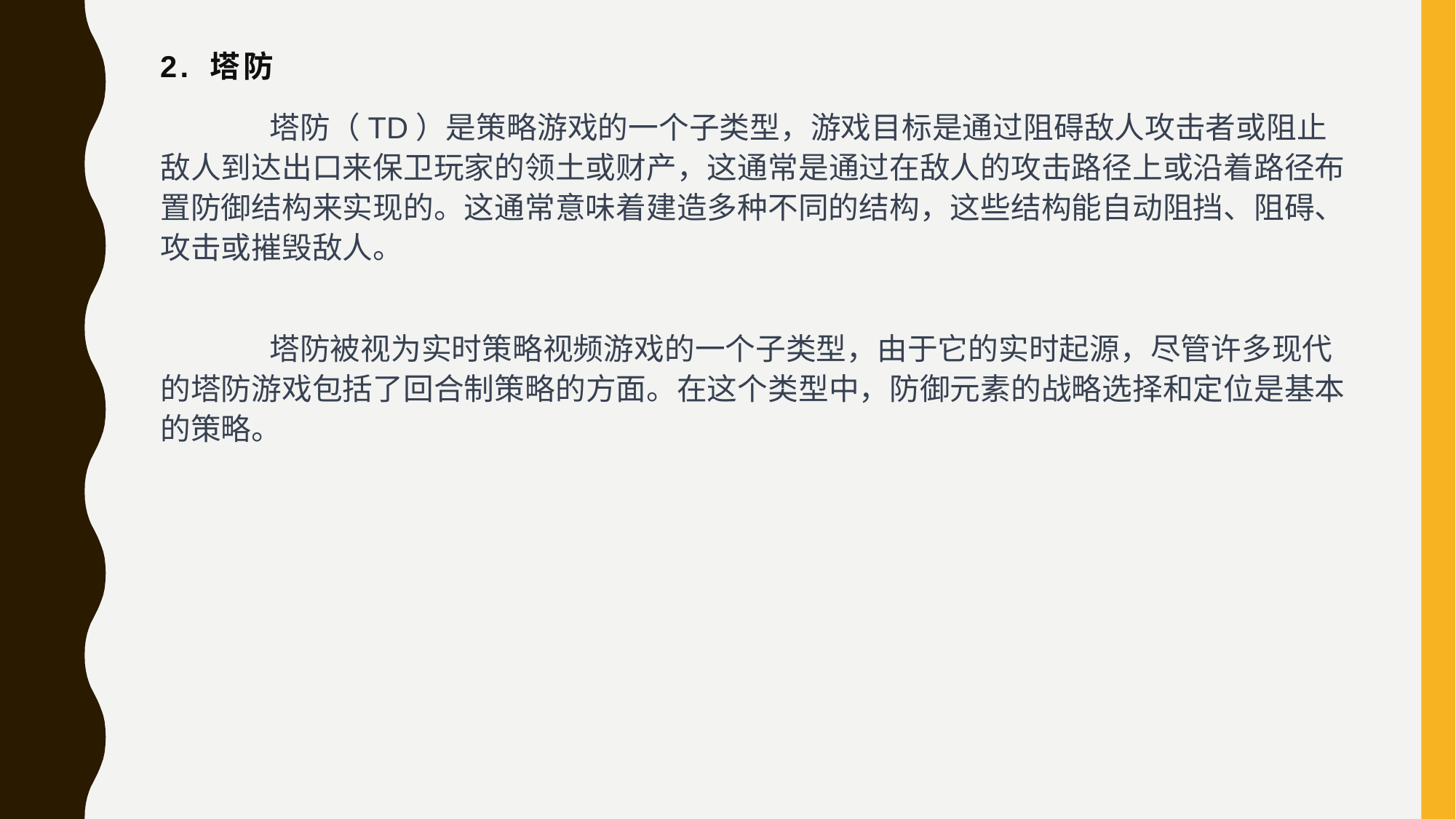

# 2. 塔防
	塔防（TD）是策略游戏的一个子类型，游戏目标是通过阻碍敌人攻击者或阻止敌人到达出口来保卫玩家的领土或财产，这通常是通过在敌人的攻击路径上或沿着路径布置防御结构来实现的。这通常意味着建造多种不同的结构，这些结构能自动阻挡、阻碍、攻击或摧毁敌人。

	塔防被视为实时策略视频游戏的一个子类型，由于它的实时起源，尽管许多现代的塔防游戏包括了回合制策略的方面。在这个类型中，防御元素的战略选择和定位是基本的策略。